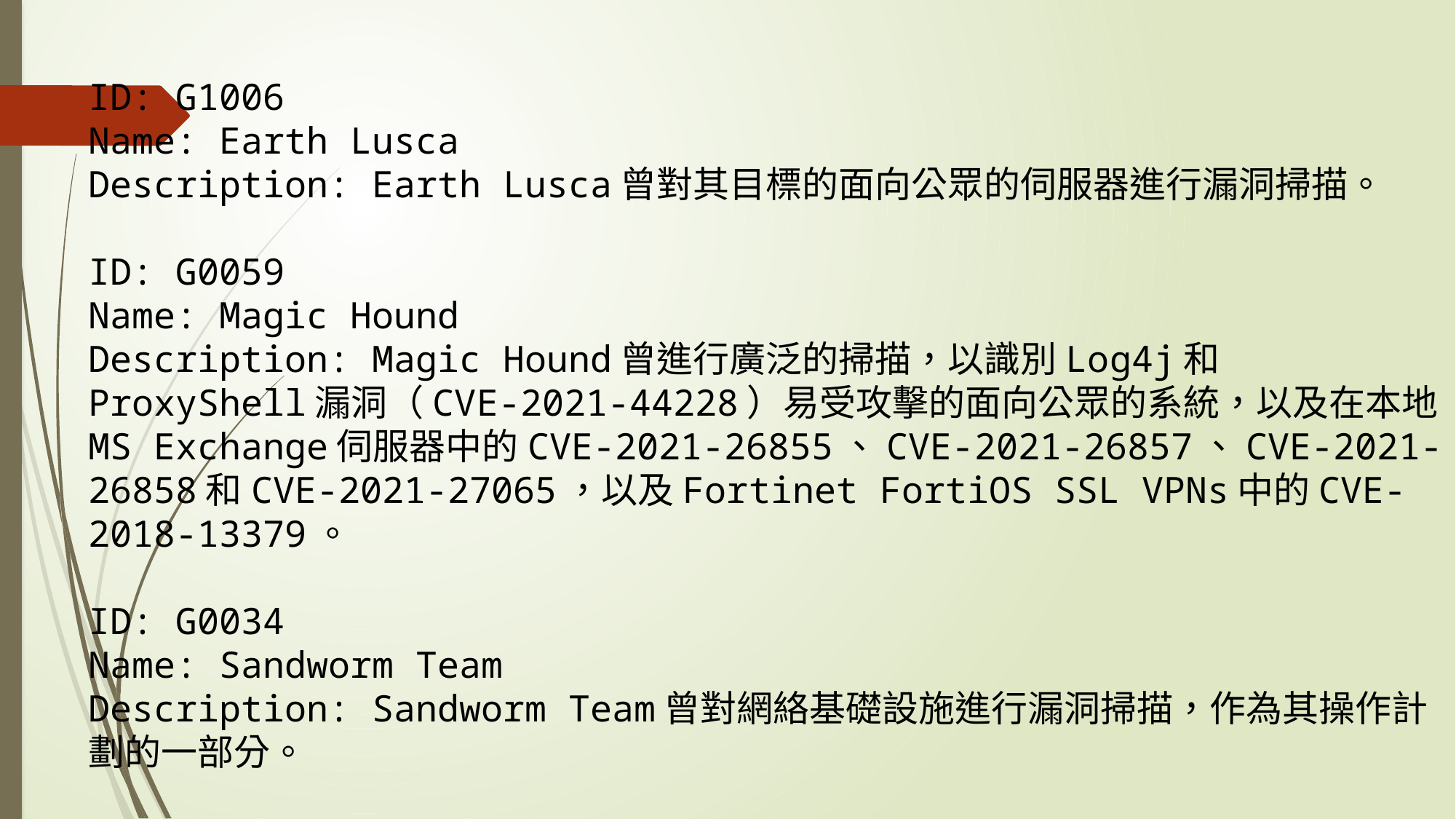

ID: G1006
Name: Earth Lusca
Description: Earth Lusca曾對其目標的面向公眾的伺服器進行漏洞掃描。

ID: G0059
Name: Magic Hound
Description: Magic Hound曾進行廣泛的掃描，以識別Log4j和ProxyShell漏洞（CVE-2021-44228）易受攻擊的面向公眾的系統，以及在本地MS Exchange伺服器中的CVE-2021-26855、CVE-2021-26857、CVE-2021-26858和CVE-2021-27065，以及Fortinet FortiOS SSL VPNs中的CVE-2018-13379。

ID: G0034
Name: Sandworm Team
Description: Sandworm Team曾對網絡基礎設施進行漏洞掃描，作為其操作計劃的一部分。